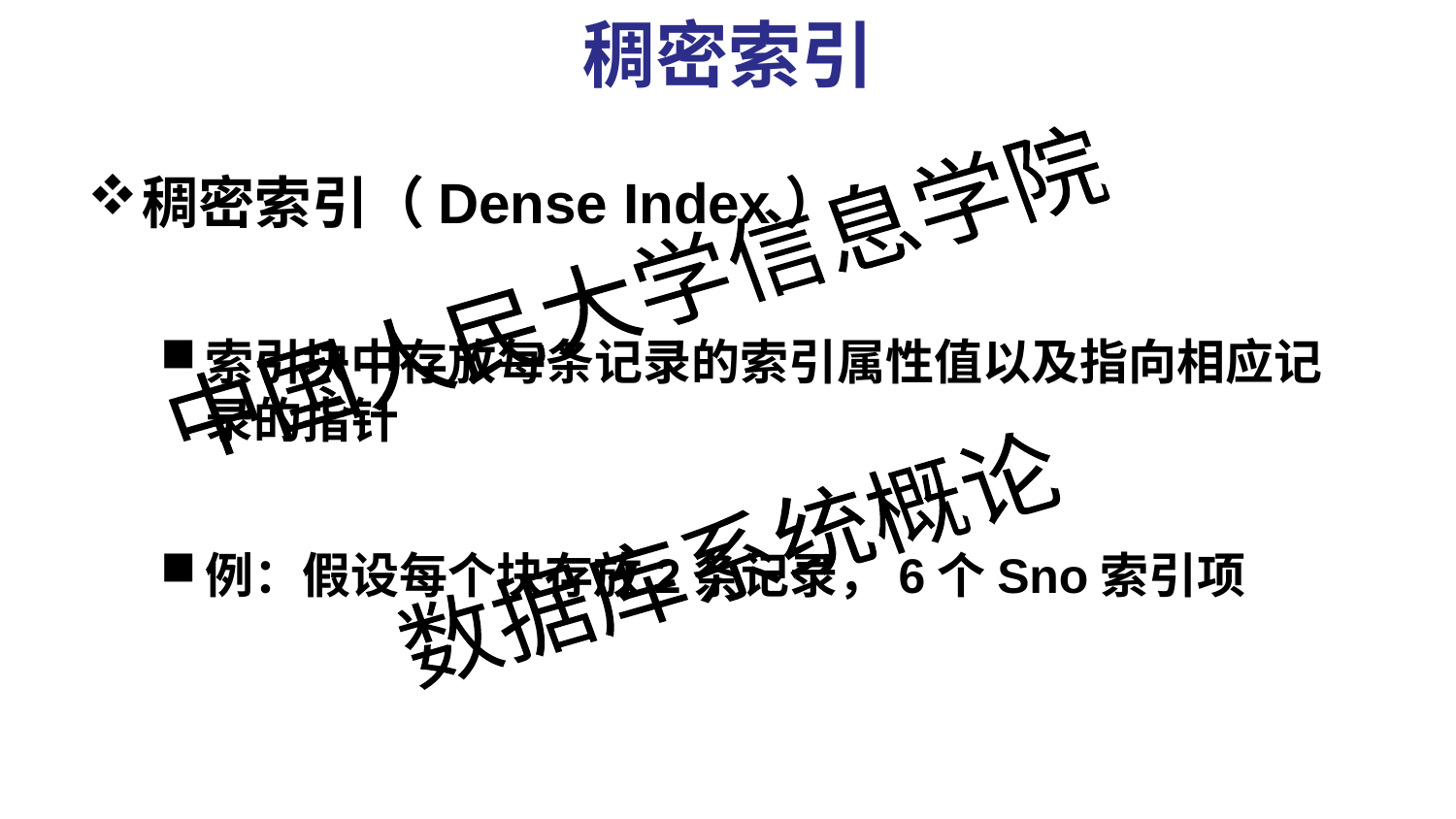

# 稠密索引
73
稠密索引（Dense Index）

索引块中存放每条记录的索引属性值以及指向相应记录的指针

例：假设每个块存放2条记录，6个Sno索引项